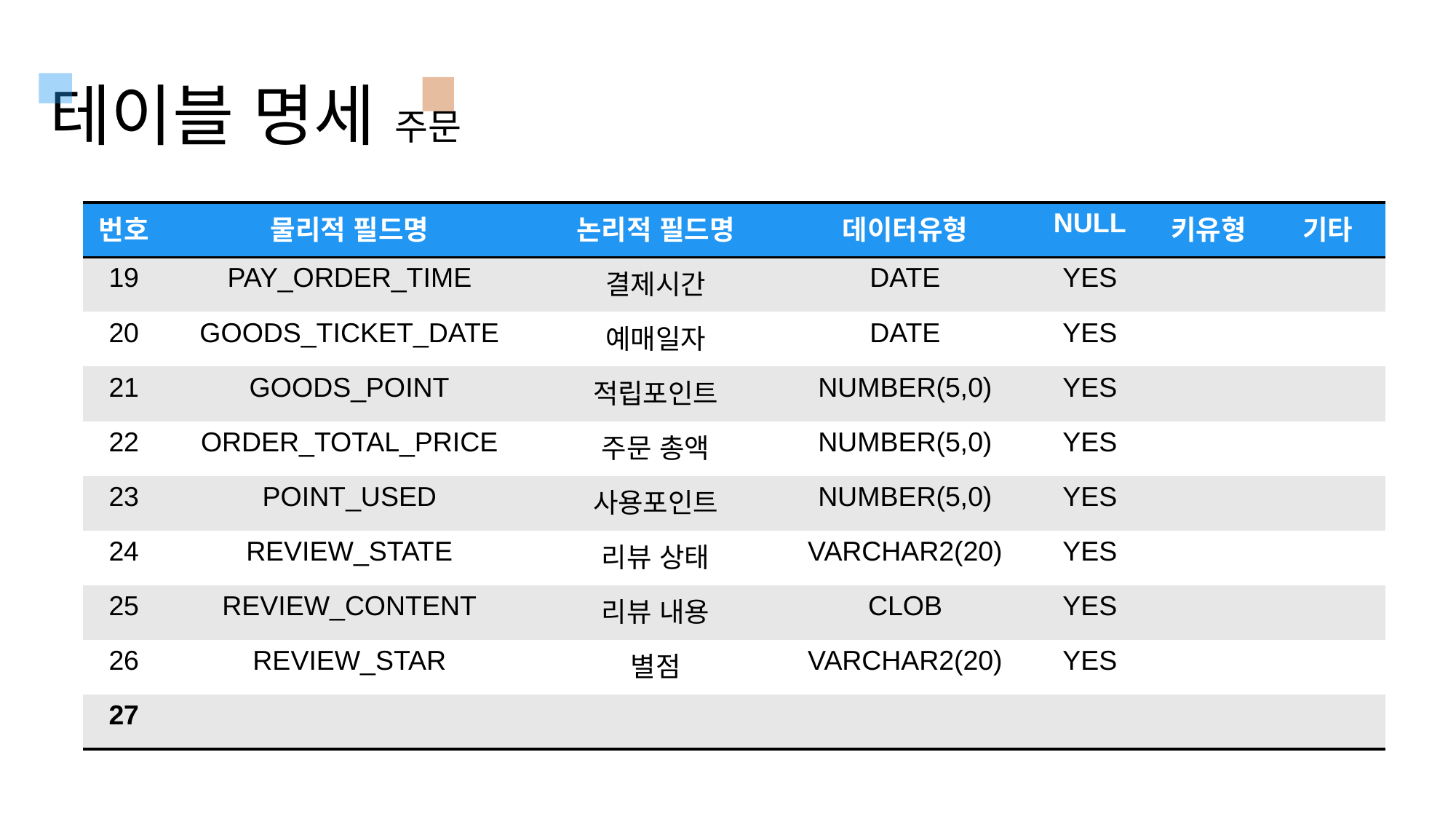

테이블 명세 주문

| 번호 | 물리적 필드명 | 논리적 필드명 | 데이터유형 | NULL | 키유형 | 기타 |
| --- | --- | --- | --- | --- | --- | --- |
| 19 | PAY\_ORDER\_TIME | 결제시간 | DATE | YES |  |  |
| 20 | GOODS\_TICKET\_DATE | 예매일자 | DATE | YES |  |  |
| 21 | GOODS\_POINT | 적립포인트 | NUMBER(5,0) | YES |  |  |
| 22 | ORDER\_TOTAL\_PRICE | 주문 총액 | NUMBER(5,0) | YES |  |  |
| 23 | POINT\_USED | 사용포인트 | NUMBER(5,0) | YES |  |  |
| 24 | REVIEW\_STATE | 리뷰 상태 | VARCHAR2(20) | YES |  |  |
| 25 | REVIEW\_CONTENT | 리뷰 내용 | CLOB | YES |  |  |
| 26 | REVIEW\_STAR | 별점 | VARCHAR2(20) | YES |  |  |
| 27 |  |  |  |  |  |  |